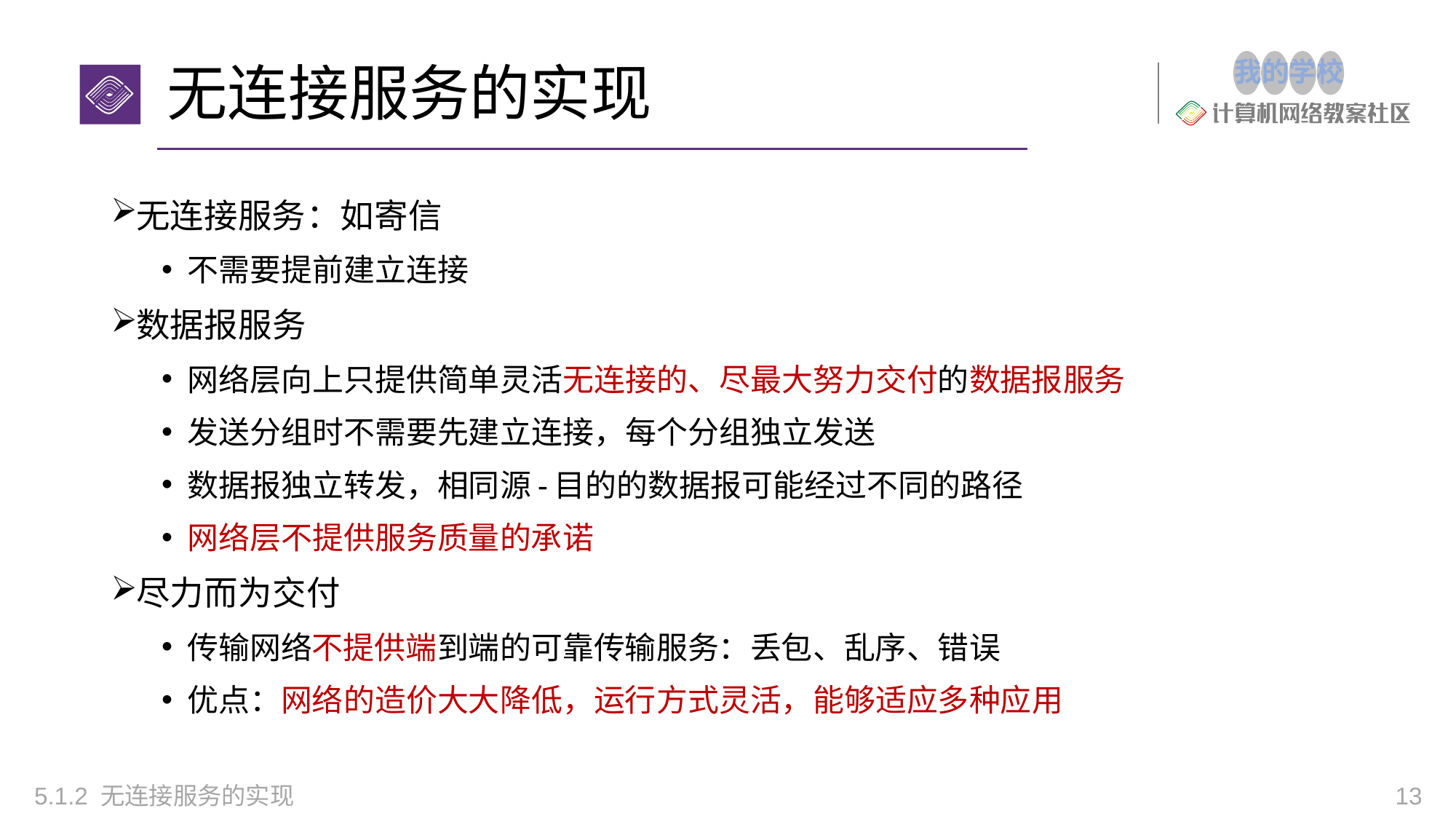

# 无连接服务的实现
无连接服务：如寄信
不需要提前建立连接
数据报服务
网络层向上只提供简单灵活无连接的、尽最大努力交付的数据报服务
发送分组时不需要先建立连接，每个分组独立发送
数据报独立转发，相同源-目的的数据报可能经过不同的路径
网络层不提供服务质量的承诺
尽力而为交付
传输网络不提供端到端的可靠传输服务：丢包、乱序、错误
优点：网络的造价大大降低，运行方式灵活，能够适应多种应用

5.1.2 无连接服务的实现
13